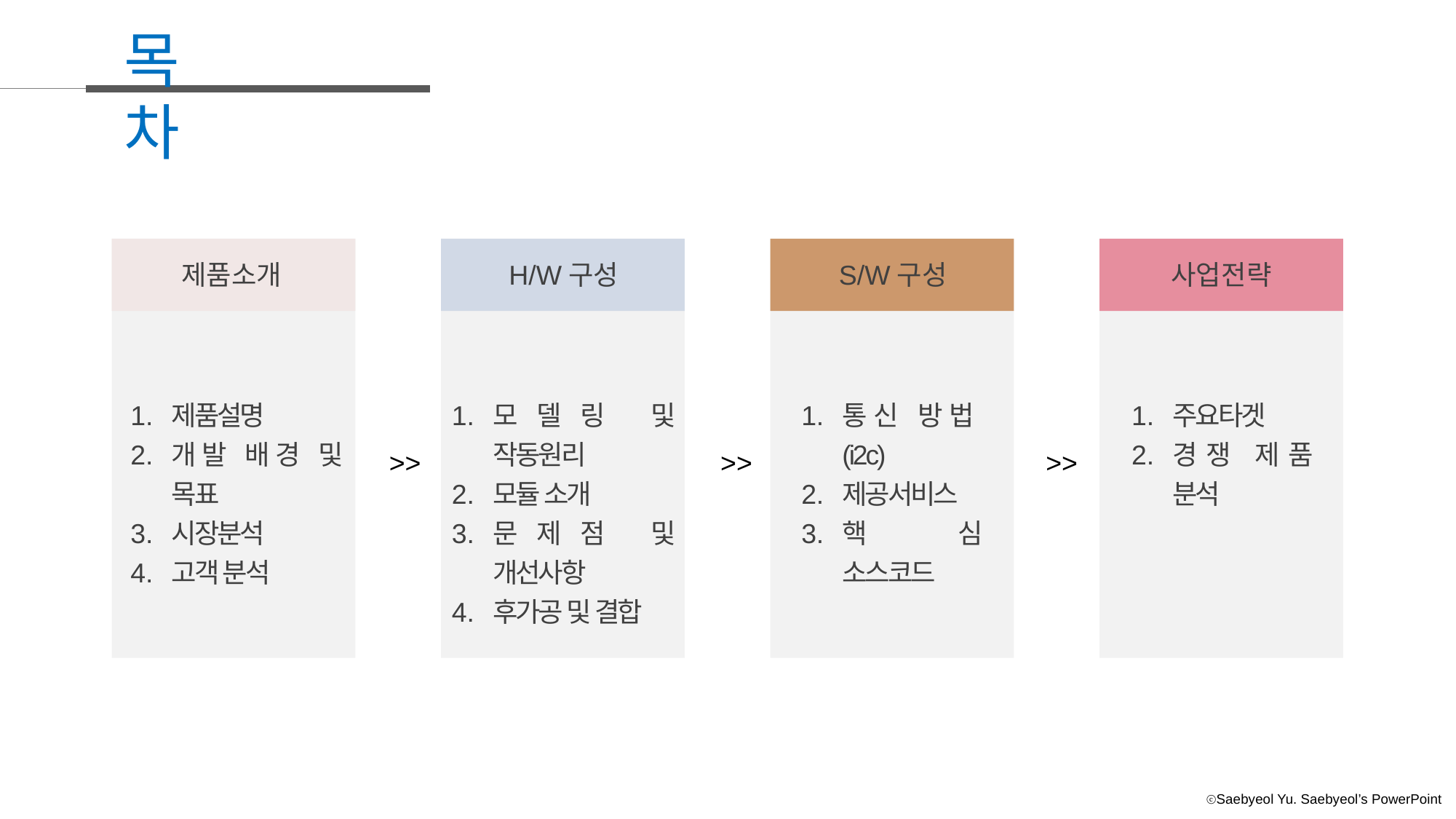

목차

제품소개
H/W구성
S/W구성
사업전략
제품설명
개발 배경 및 목표
시장분석
고객 분석
모델링 및 작동원리
모듈 소개
문제점 및 개선사항
후가공 및 결합
통신 방법(i2c)
제공서비스
핵심 소스코드
주요타겟
경쟁 제품 분석
>>
>>
>>